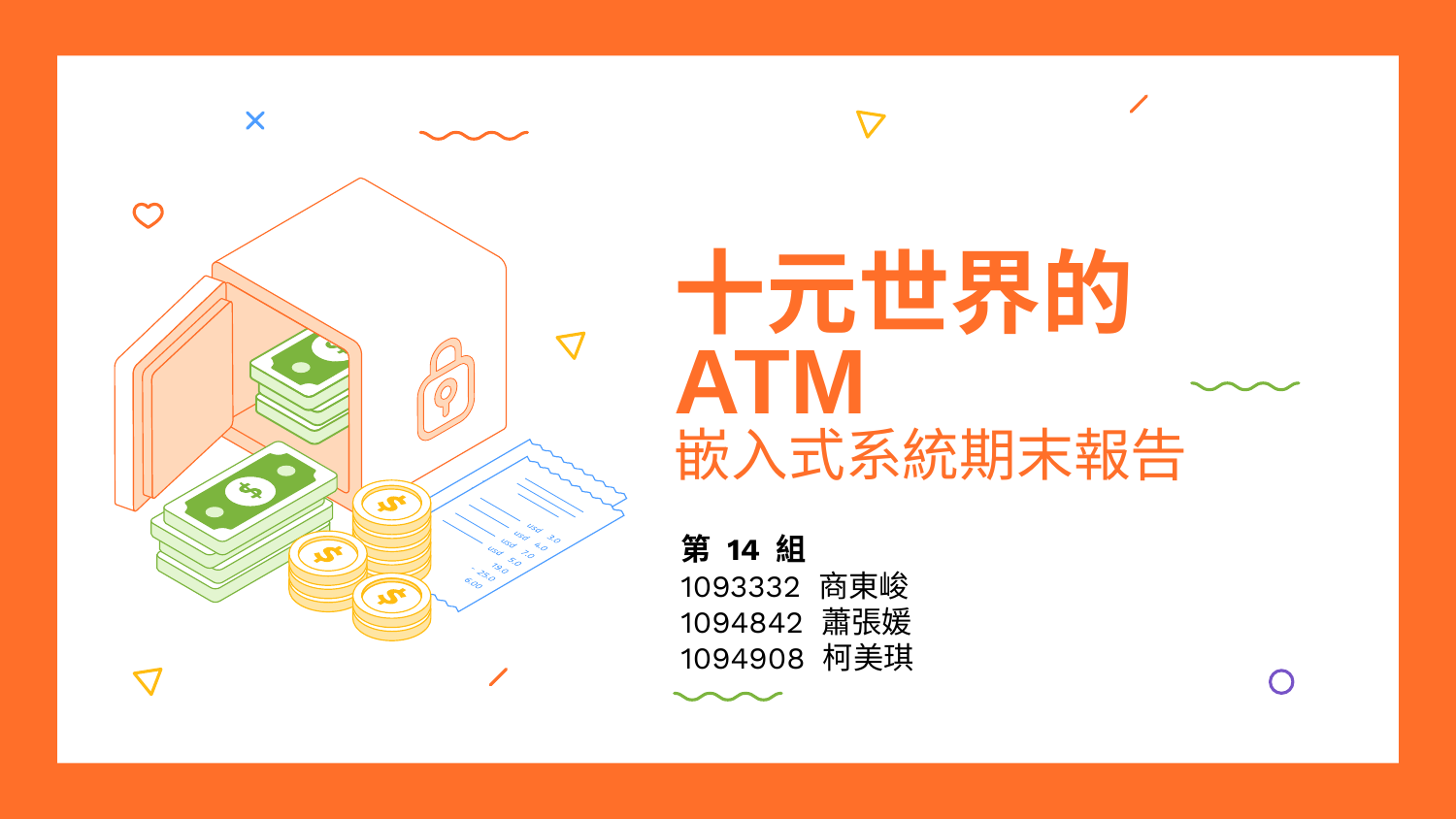

# 十元世界的ATM 嵌入式系統期末報告

第 14 組
1093332 商東峻
1094842 蕭張媛
1094908 柯美琪